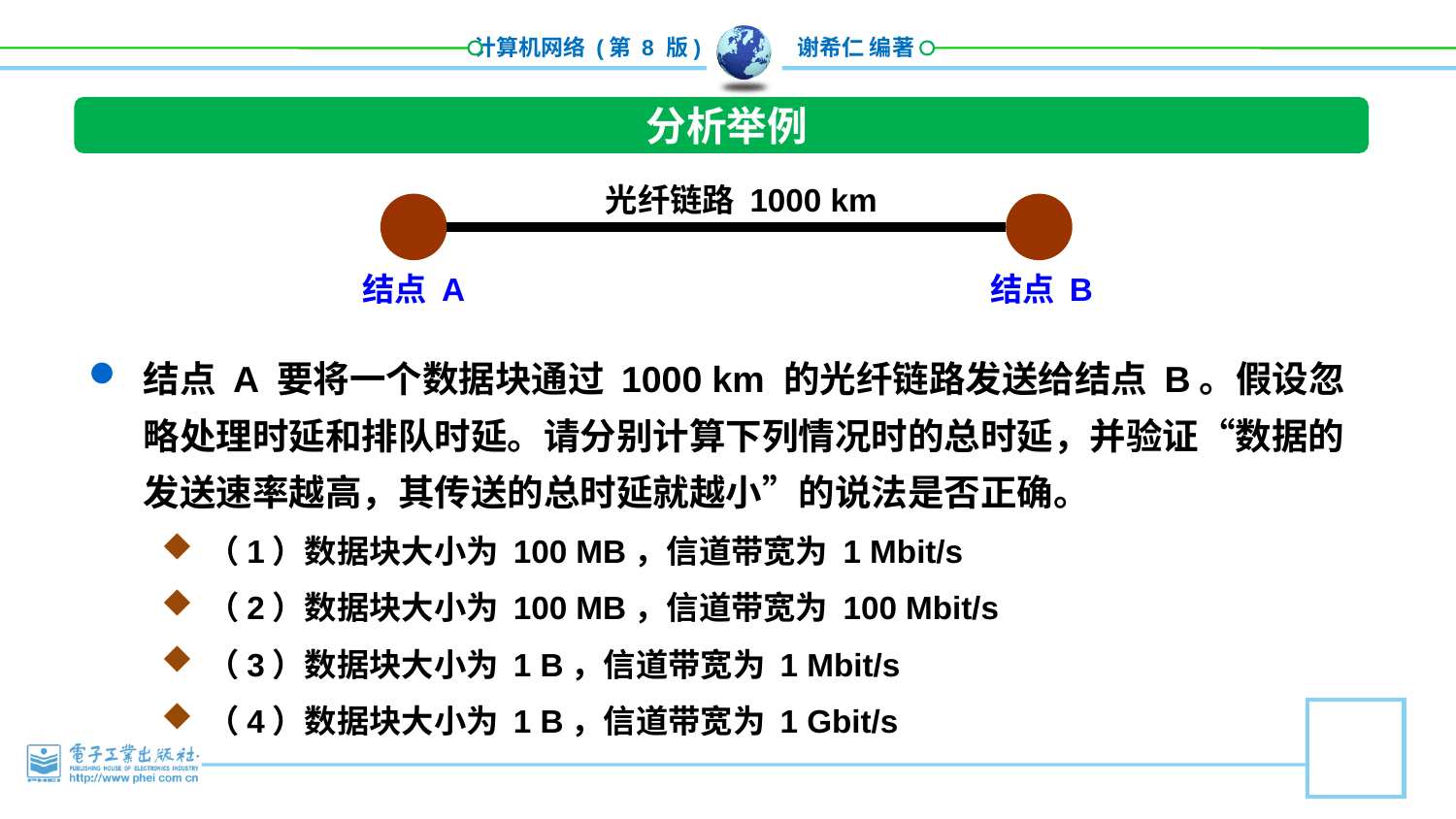

分析举例

结点 A 要将一个数据块通过 1000 km 的光纤链路发送给结点 B。假设忽略处理时延和排队时延。请分别计算下列情况时的总时延，并验证“数据的发送速率越高，其传送的总时延就越小”的说法是否正确。
（1）数据块大小为 100 MB，信道带宽为 1 Mbit/s
（2）数据块大小为 100 MB，信道带宽为 100 Mbit/s
（3）数据块大小为 1 B，信道带宽为 1 Mbit/s
（4）数据块大小为 1 B，信道带宽为 1 Gbit/s

光纤链路 1000 km

结点 A
结点 B